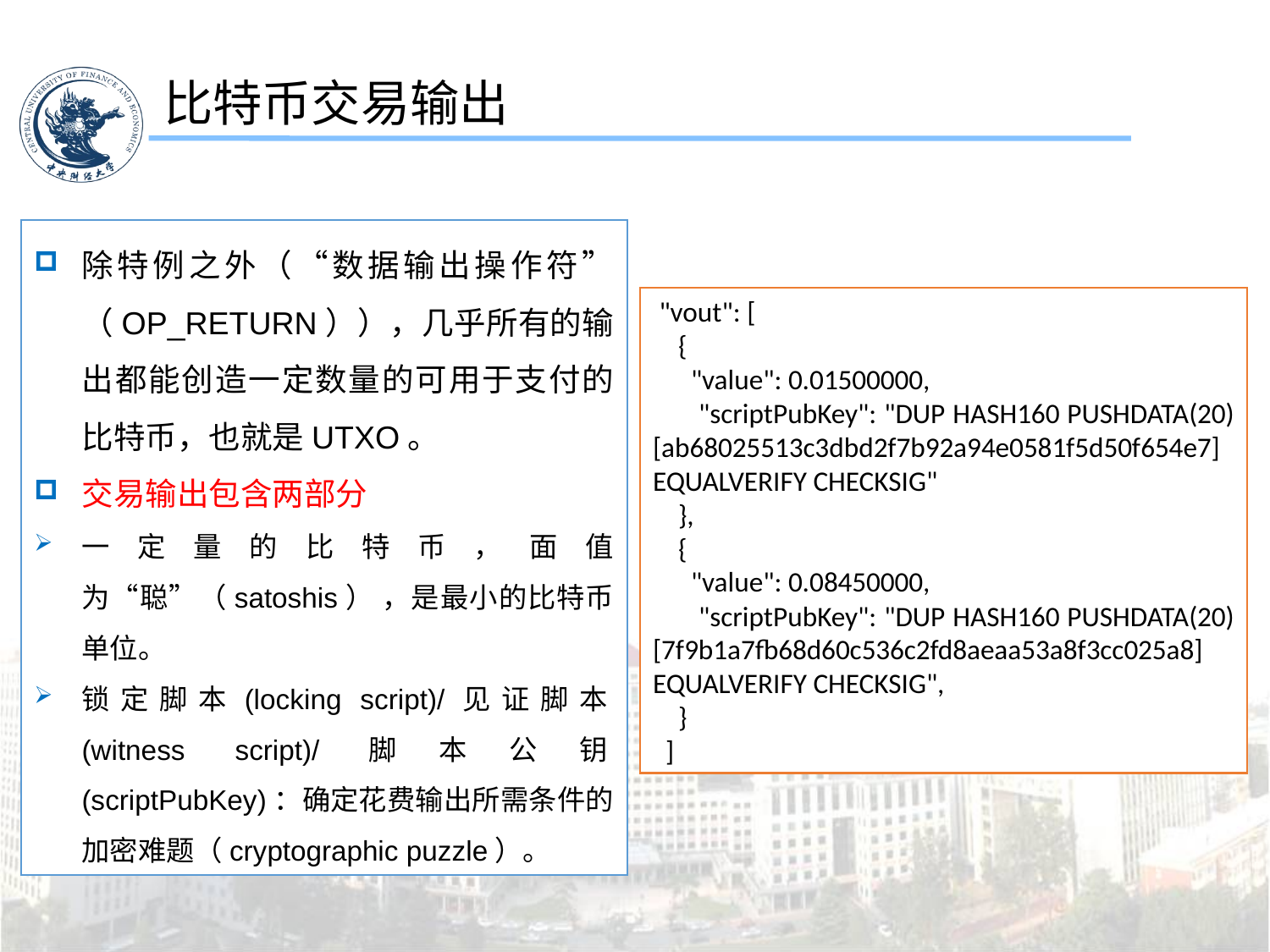

比特币交易输出
除特例之外（“数据输出操作符”（OP_RETURN）），几乎所有的输出都能创造一定数量的可用于支付的比特币，也就是UTXO。
交易输出包含两部分
一定量的比特币，面值为“聪”（satoshis） ，是最小的比特币单位。
锁定脚本(locking script)/见证脚本(witness script)/脚本公钥(scriptPubKey)：确定花费输出所需条件的加密难题（cryptographic puzzle）。
 "vout": [
    {
      "value": 0.01500000,
      "scriptPubKey": "DUP HASH160 PUSHDATA(20)[ab68025513c3dbd2f7b92a94e0581f5d50f654e7] EQUALVERIFY CHECKSIG"
    },
    {
      "value": 0.08450000,
      "scriptPubKey": "DUP HASH160 PUSHDATA(20)[7f9b1a7fb68d60c536c2fd8aeaa53a8f3cc025a8] EQUALVERIFY CHECKSIG",
    }
  ]